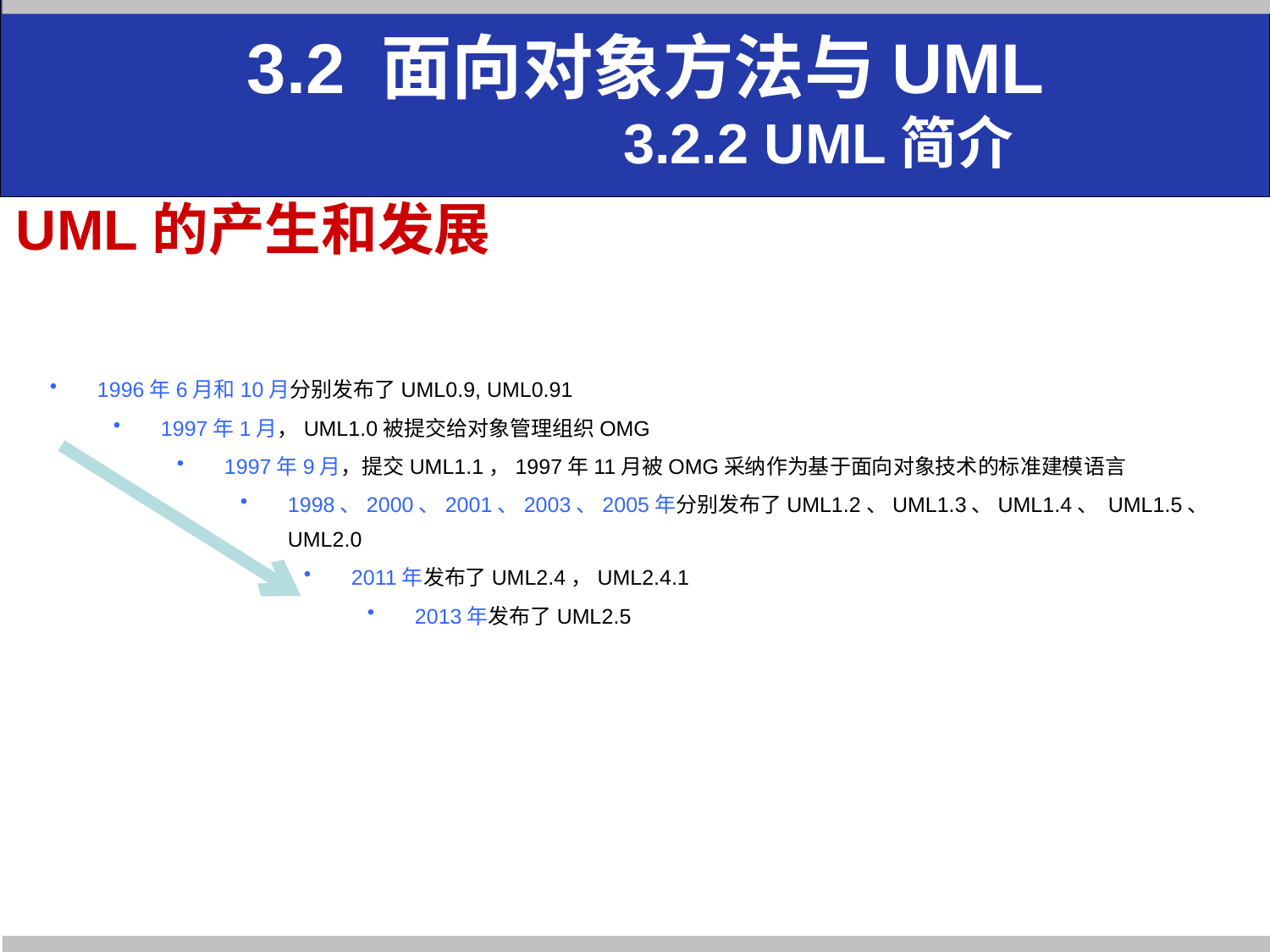

3.2 面向对象方法与UML
                 3.2.2 UML简介
# UML的产生和发展
1996年6月和10月分别发布了UML0.9, UML0.91
1997年1月，UML1.0被提交给对象管理组织OMG
1997年9月，提交UML1.1，1997年11月被OMG采纳作为基于面向对象技术的标准建模语言
1998、2000、2001、2003、2005年分别发布了UML1.2、UML1.3、UML1.4、 UML1.5、 UML2.0
2011年发布了UML2.4，UML2.4.1
2013年发布了UML2.5

296